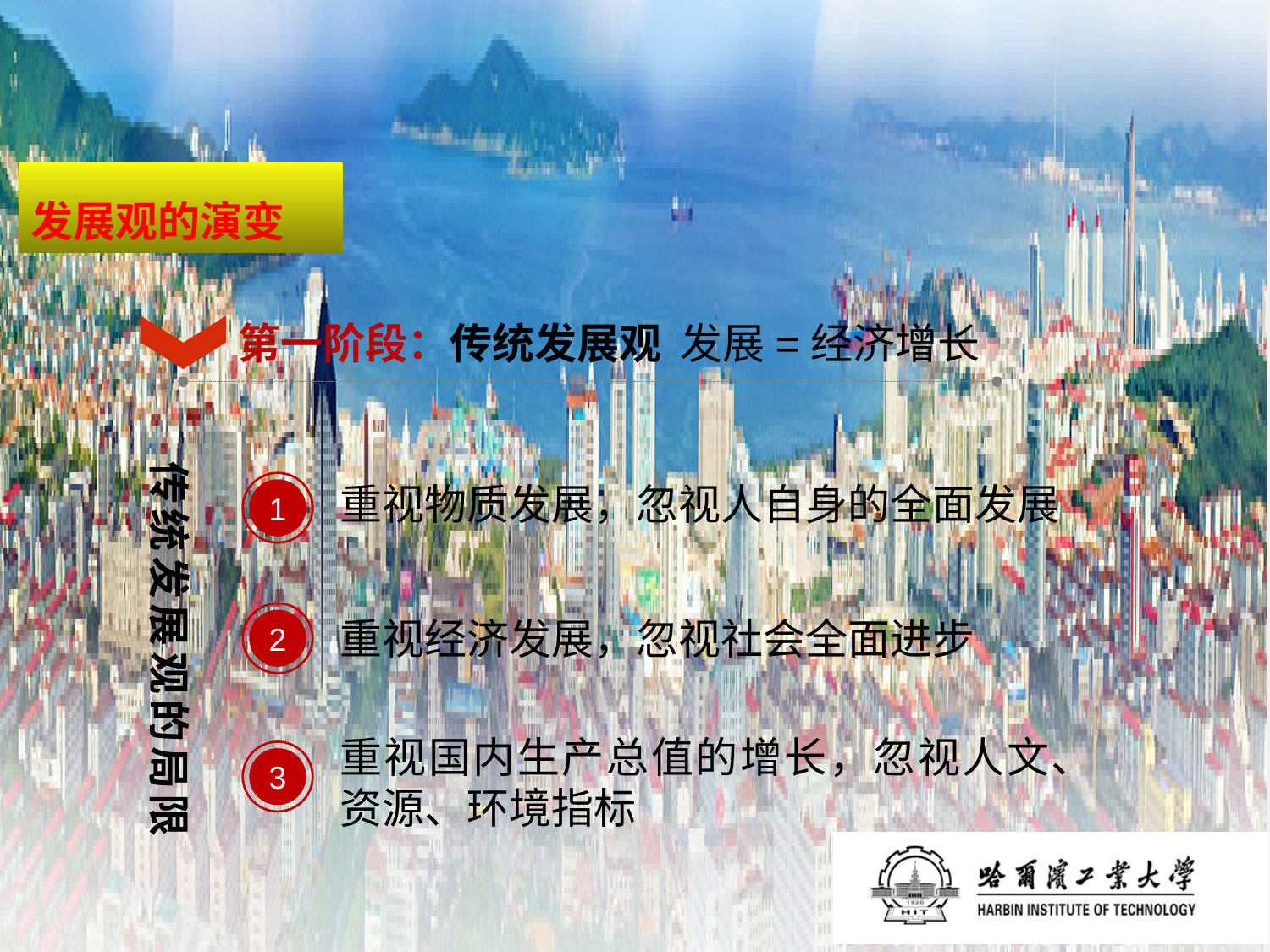

# 发展观的演变
第一阶段：传统发展观  发展=经济增长

传统发展观的局限
1
重视物质发展，忽视人自身的全面发展
2
重视经济发展，忽视社会全面进步
重视国内生产总值的增长，忽视人文、资源、环境指标
3